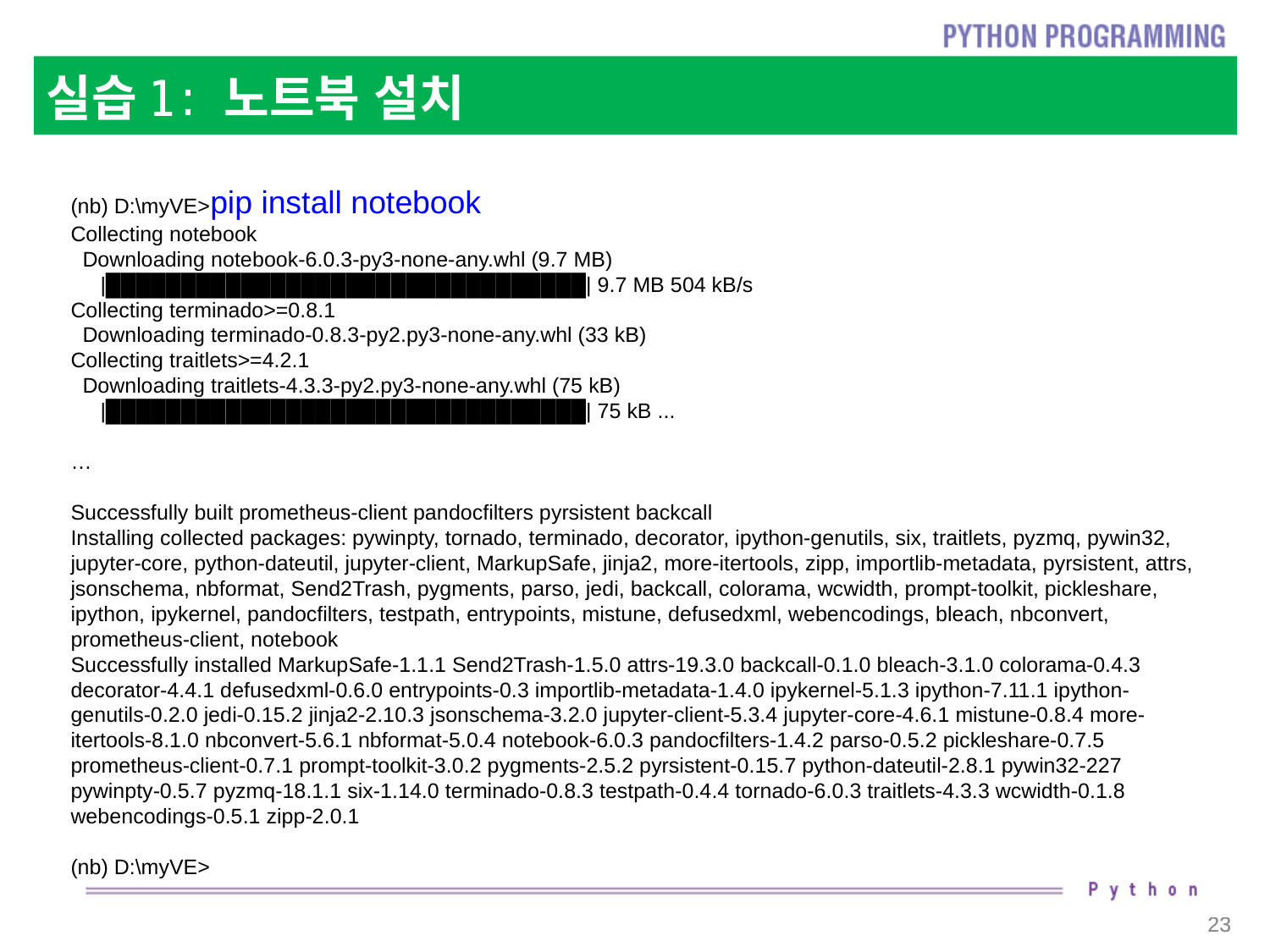

# 실습1: 노트북 설치

(nb) D:\myVE>pip install notebook
Collecting notebook
  Downloading notebook-6.0.3-py3-none-any.whl (9.7 MB)
     |████████████████████████████████| 9.7 MB 504 kB/s
Collecting terminado>=0.8.1
  Downloading terminado-0.8.3-py2.py3-none-any.whl (33 kB)
Collecting traitlets>=4.2.1
  Downloading traitlets-4.3.3-py2.py3-none-any.whl (75 kB)
     |████████████████████████████████| 75 kB ...

…

Successfully built prometheus-client pandocfilters pyrsistent backcall
Installing collected packages: pywinpty, tornado, terminado, decorator, ipython-genutils, six, traitlets, pyzmq, pywin32, jupyter-core, python-dateutil, jupyter-client, MarkupSafe, jinja2, more-itertools, zipp, importlib-metadata, pyrsistent, attrs, jsonschema, nbformat, Send2Trash, pygments, parso, jedi, backcall, colorama, wcwidth, prompt-toolkit, pickleshare, ipython, ipykernel, pandocfilters, testpath, entrypoints, mistune, defusedxml, webencodings, bleach, nbconvert, prometheus-client, notebook
Successfully installed MarkupSafe-1.1.1 Send2Trash-1.5.0 attrs-19.3.0 backcall-0.1.0 bleach-3.1.0 colorama-0.4.3 decorator-4.4.1 defusedxml-0.6.0 entrypoints-0.3 importlib-metadata-1.4.0 ipykernel-5.1.3 ipython-7.11.1 ipython-genutils-0.2.0 jedi-0.15.2 jinja2-2.10.3 jsonschema-3.2.0 jupyter-client-5.3.4 jupyter-core-4.6.1 mistune-0.8.4 more-itertools-8.1.0 nbconvert-5.6.1 nbformat-5.0.4 notebook-6.0.3 pandocfilters-1.4.2 parso-0.5.2 pickleshare-0.7.5 prometheus-client-0.7.1 prompt-toolkit-3.0.2 pygments-2.5.2 pyrsistent-0.15.7 python-dateutil-2.8.1 pywin32-227 pywinpty-0.5.7 pyzmq-18.1.1 six-1.14.0 terminado-0.8.3 testpath-0.4.4 tornado-6.0.3 traitlets-4.3.3 wcwidth-0.1.8 webencodings-0.5.1 zipp-2.0.1

(nb) D:\myVE>
23